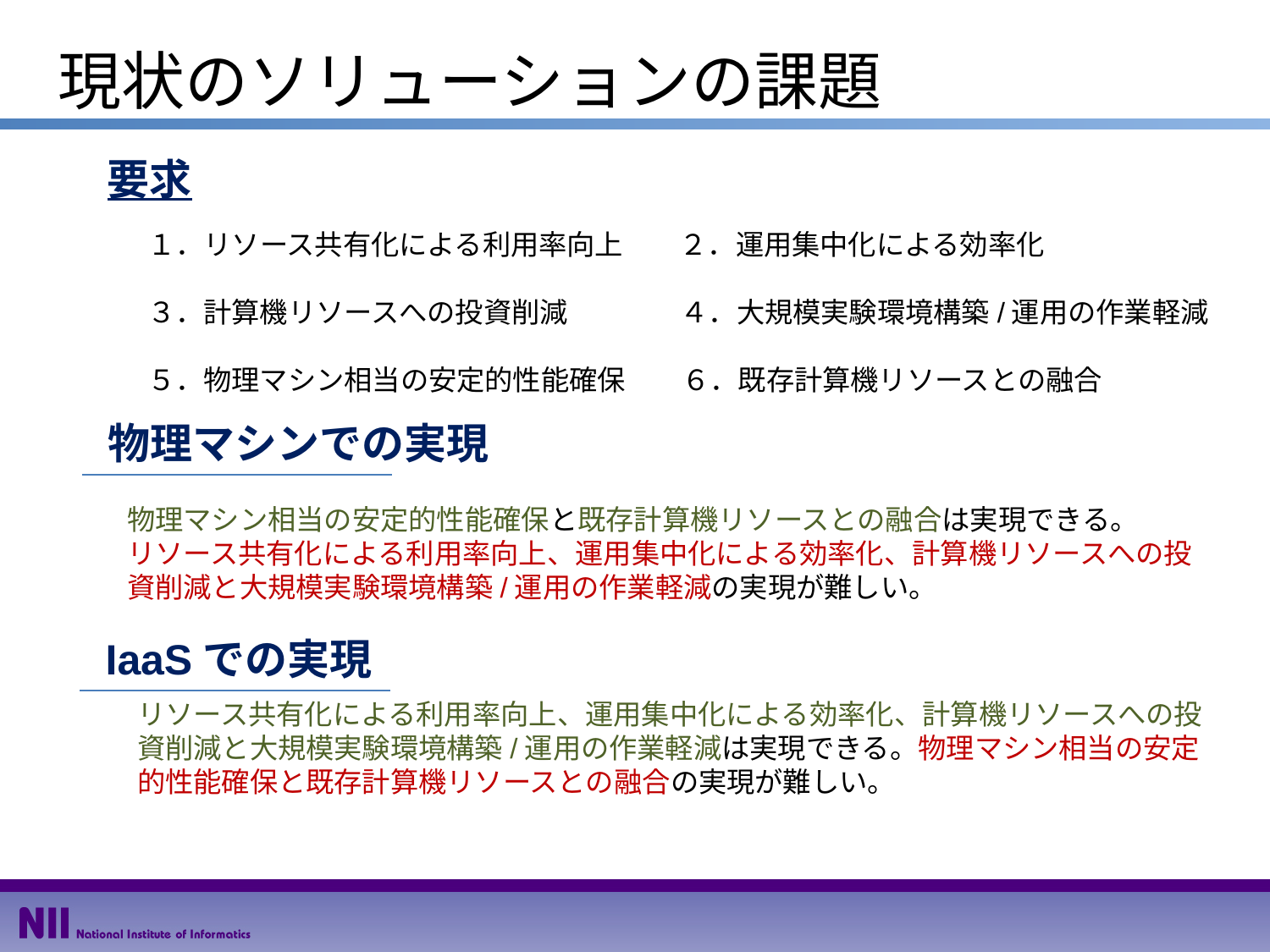

# 現状のソリューションの課題
要求
１．リソース共有化による利用率向上　　２．運用集中化による効率化

３．計算機リソースへの投資削減　　　　４．大規模実験環境構築/運用の作業軽減

５．物理マシン相当の安定的性能確保　　６．既存計算機リソースとの融合
物理マシンでの実現
物理マシン相当の安定的性能確保と既存計算機リソースとの融合は実現できる。
リソース共有化による利用率向上、運用集中化による効率化、計算機リソースへの投資削減と大規模実験環境構築/運用の作業軽減の実現が難しい。
IaaSでの実現
リソース共有化による利用率向上、運用集中化による効率化、計算機リソースへの投資削減と大規模実験環境構築/運用の作業軽減は実現できる。物理マシン相当の安定的性能確保と既存計算機リソースとの融合の実現が難しい。